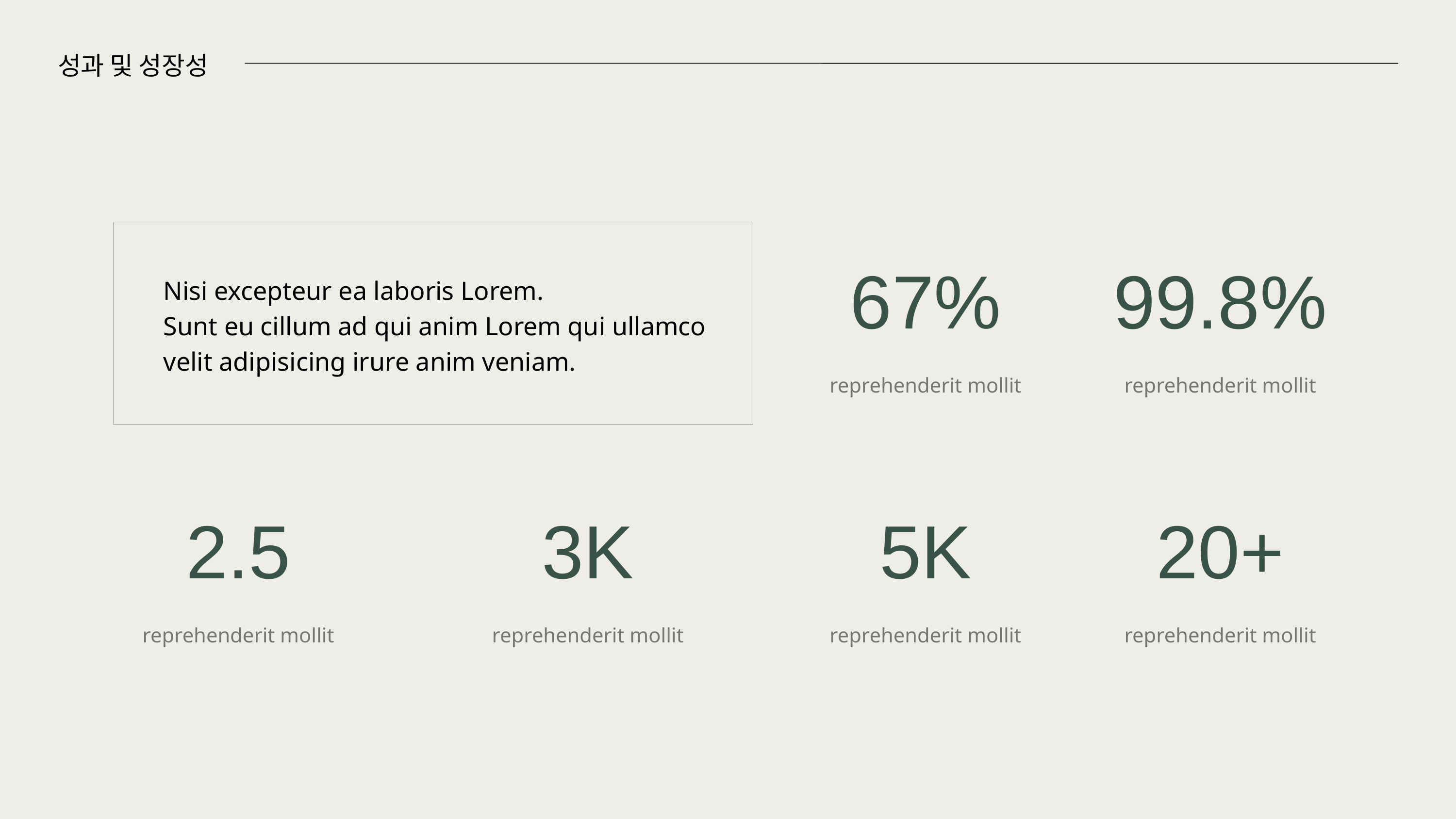

성과 및 성장성

67%
99.8%
Nisi excepteur ea laboris Lorem.
Sunt eu cillum ad qui anim Lorem qui ullamco
velit adipisicing irure anim veniam.
reprehenderit mollit
reprehenderit mollit
2.5
3K
5K
20+
reprehenderit mollit
reprehenderit mollit
reprehenderit mollit
reprehenderit mollit